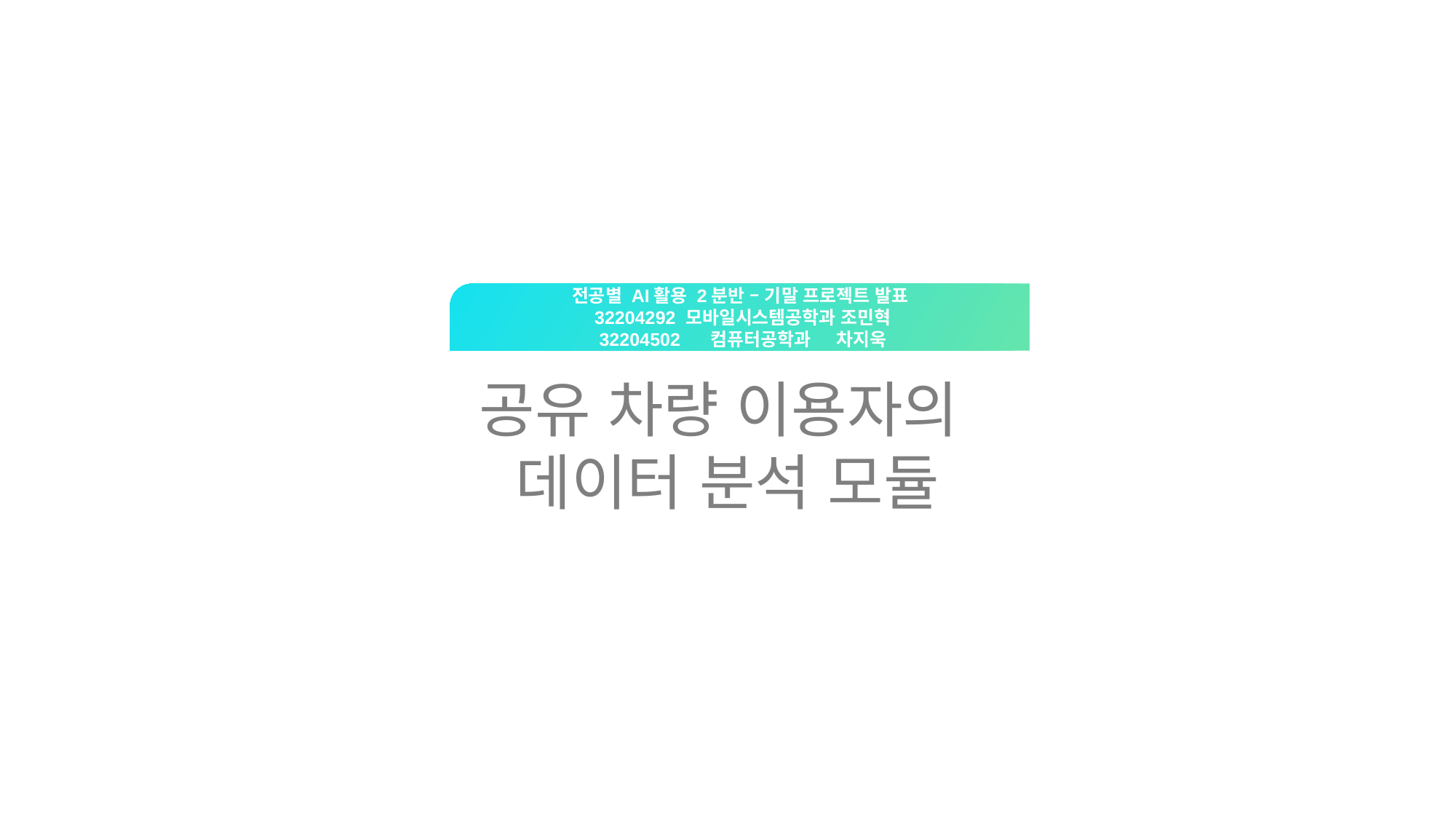

전공별 AI활용 2분반 – 기말 프로젝트 발표
32204292 모바일시스템공학과 조민혁
32204502     컴퓨터공학과     차지욱
공유 차량 이용자의
데이터 분석 모듈